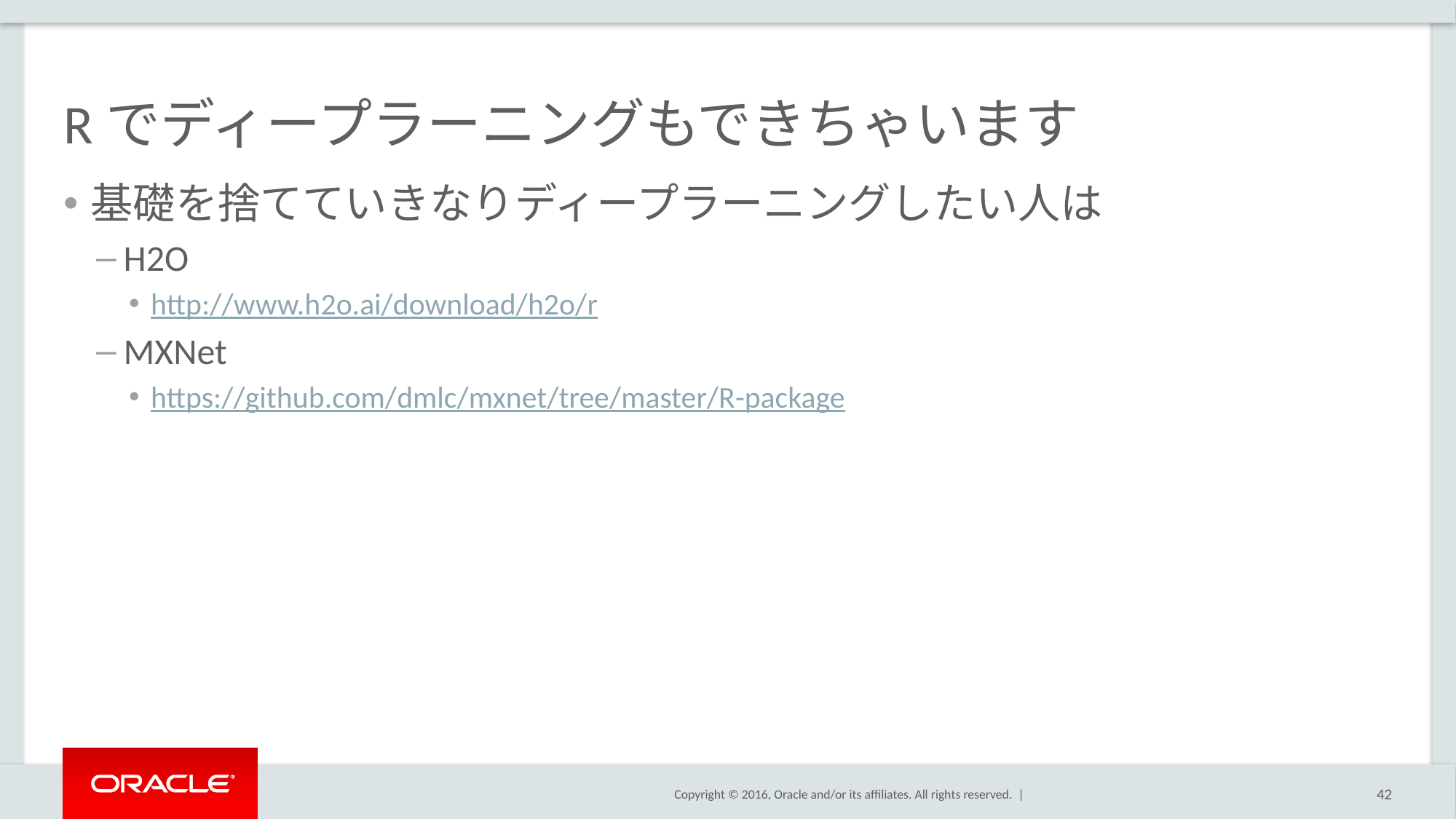

# Rでディープラーニングもできちゃいます
基礎を捨てていきなりディープラーニングしたい人は
H2O
http://www.h2o.ai/download/h2o/r
MXNet
https://github.com/dmlc/mxnet/tree/master/R-package

42